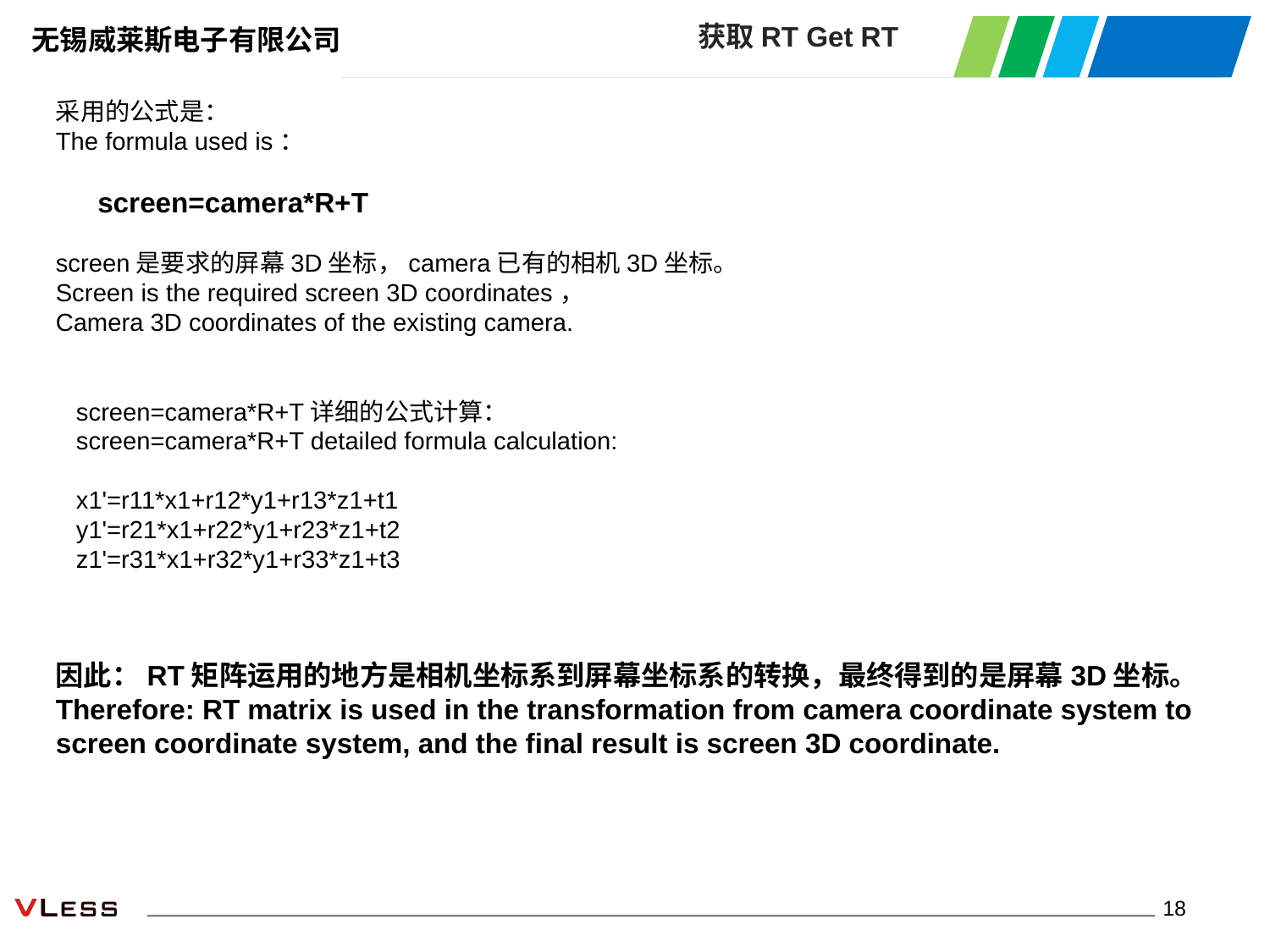

获取RT Get RT
采用的公式是：
The formula used is：

      screen=camera*R+T

screen是要求的屏幕3D坐标，camera已有的相机3D坐标。
Screen is the required screen 3D coordinates，
Camera 3D coordinates of the existing camera.
screen=camera*R+T详细的公式计算：
screen=camera*R+T detailed formula calculation:

x1'=r11*x1+r12*y1+r13*z1+t1
y1'=r21*x1+r22*y1+r23*z1+t2
z1'=r31*x1+r32*y1+r33*z1+t3

因此：RT矩阵运用的地方是相机坐标系到屏幕坐标系的转换，最终得到的是屏幕3D坐标。
Therefore: RT matrix is used in the transformation from camera coordinate system to screen coordinate system, and the final result is screen 3D coordinate.